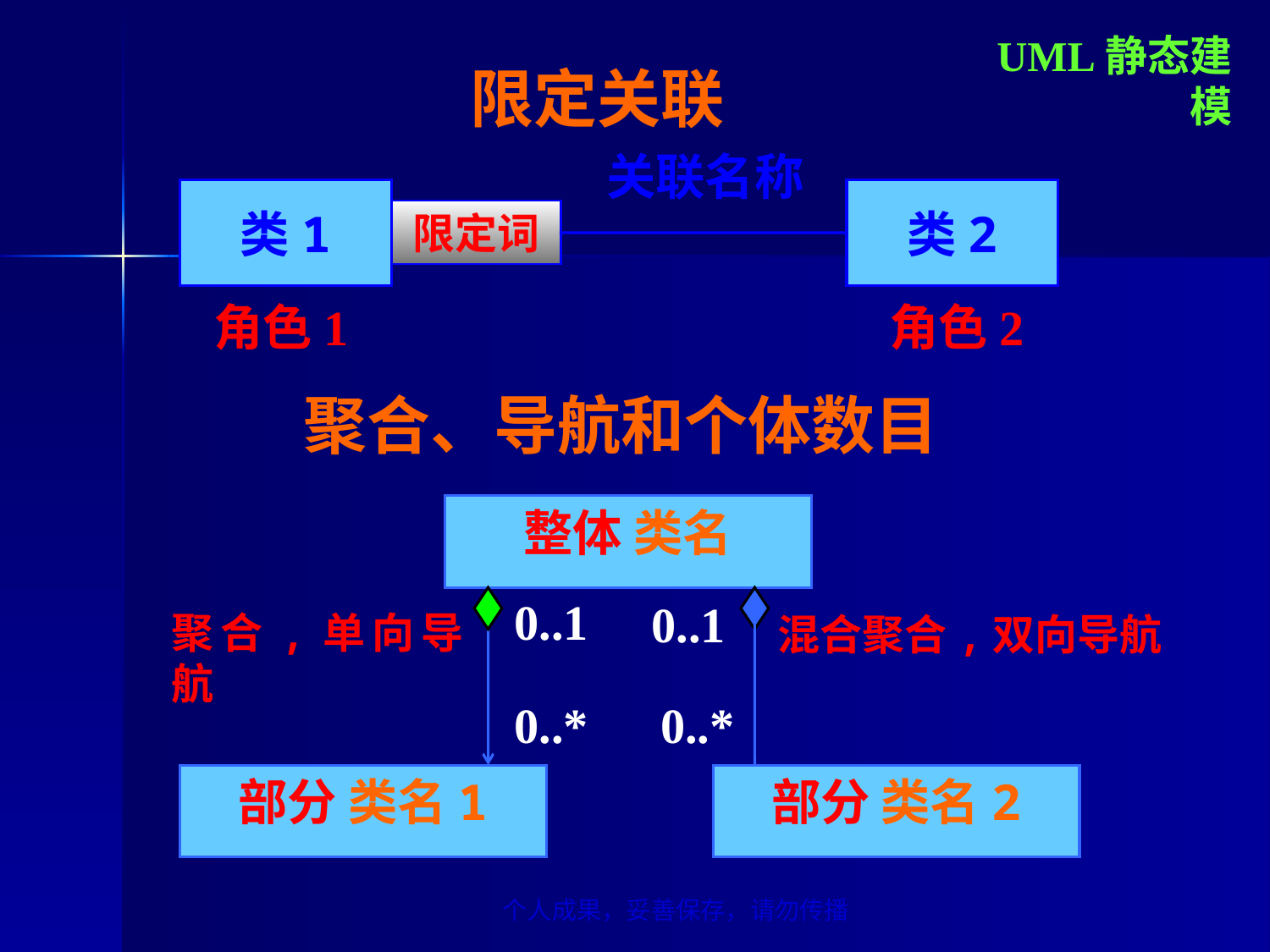

UML静态建模
# 限定关联
关联名称
类1
类2
限定词

角色1
角色2
聚合、导航和个体数目
整体 类名
0..1
0..1

聚合,单向导航

混合聚合,双向导航

0..*
0..*
部分 类名1

部分 类名2

个人成果，妥善保存，请勿传播